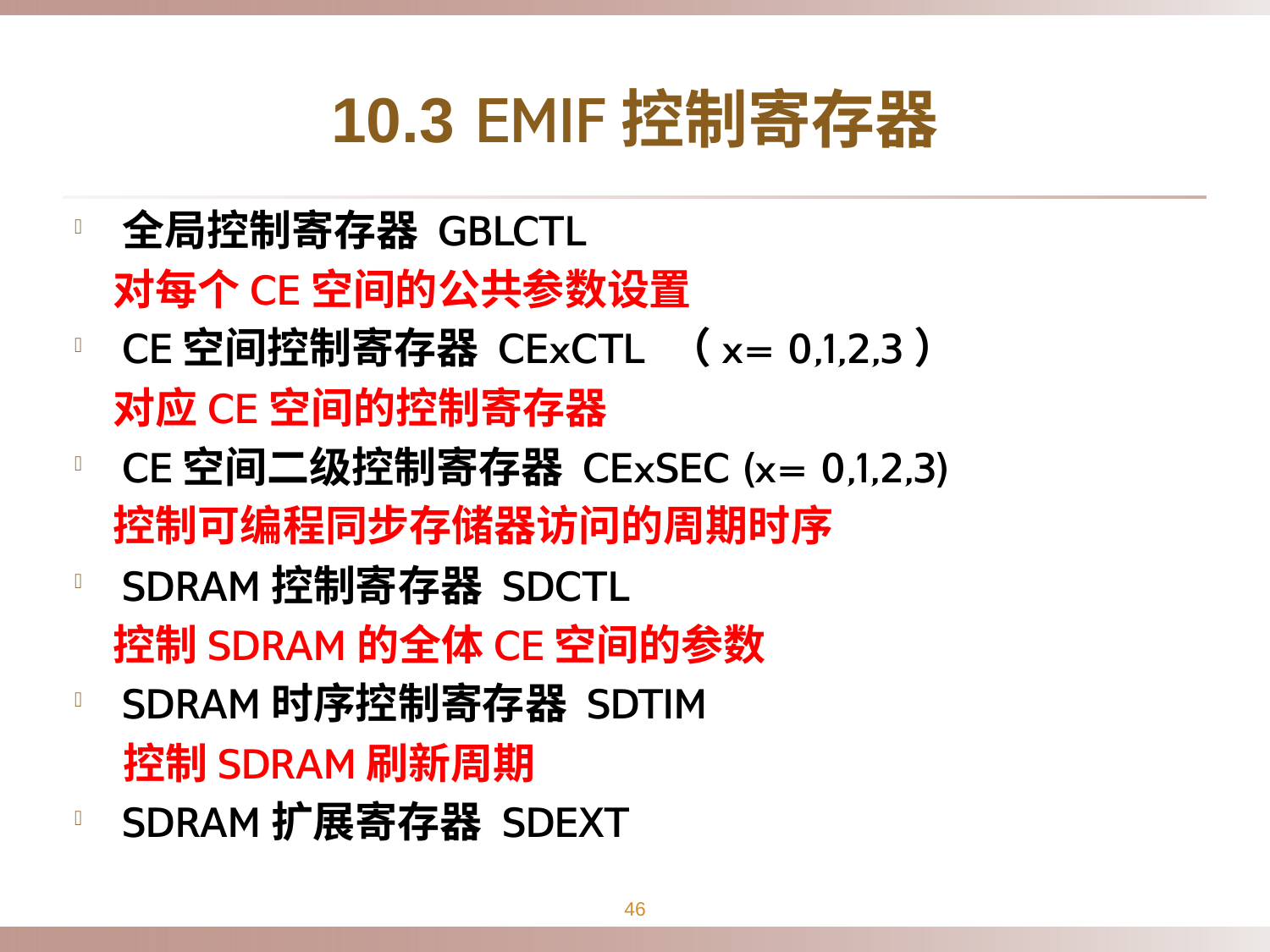

# 10.3 EMIF控制寄存器
全局控制寄存器 GBLCTL
   对每个CE空间的公共参数设置
CE空间控制寄存器 CExCTL （x= 0,1,2,3）
   对应CE空间的控制寄存器
CE空间二级控制寄存器 CExSEC (x= 0,1,2,3)
   控制可编程同步存储器访问的周期时序
SDRAM控制寄存器 SDCTL
   控制SDRAM的全体CE空间的参数
SDRAM时序控制寄存器 SDTIM
    控制SDRAM刷新周期
SDRAM扩展寄存器 SDEXT

46